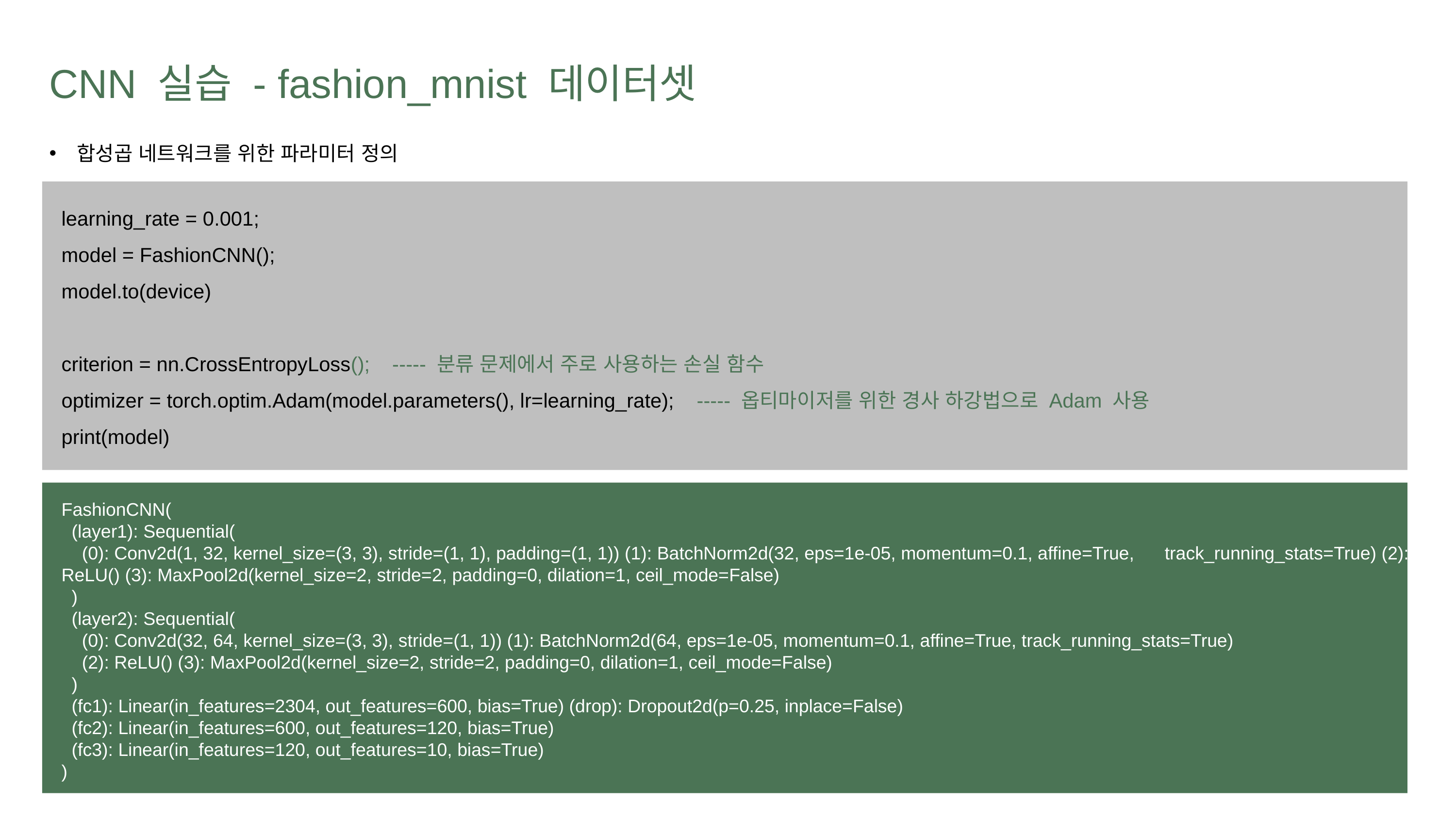

CNN 실습 - fashion_mnist 데이터셋
합성곱 네트워크를 위한 파라미터 정의

learning_rate = 0.001;
model = FashionCNN();
model.to(device)

criterion = nn.CrossEntropyLoss();    ----- 분류 문제에서 주로 사용하는 손실 함수
optimizer = torch.optim.Adam(model.parameters(), lr=learning_rate);    ----- 옵티마이저를 위한 경사 하강법으로 Adam 사용
print(model)

FashionCNN(
  (layer1): Sequential(
    (0): Conv2d(1, 32, kernel_size=(3, 3), stride=(1, 1), padding=(1, 1)) (1): BatchNorm2d(32, eps=1e-05, momentum=0.1, affine=True,      track_running_stats=True) (2): ReLU() (3): MaxPool2d(kernel_size=2, stride=2, padding=0, dilation=1, ceil_mode=False)
  )
  (layer2): Sequential(
    (0): Conv2d(32, 64, kernel_size=(3, 3), stride=(1, 1)) (1): BatchNorm2d(64, eps=1e-05, momentum=0.1, affine=True, track_running_stats=True)
    (2): ReLU() (3): MaxPool2d(kernel_size=2, stride=2, padding=0, dilation=1, ceil_mode=False)
  )
  (fc1): Linear(in_features=2304, out_features=600, bias=True) (drop): Dropout2d(p=0.25, inplace=False)
  (fc2): Linear(in_features=600, out_features=120, bias=True)
  (fc3): Linear(in_features=120, out_features=10, bias=True)
)